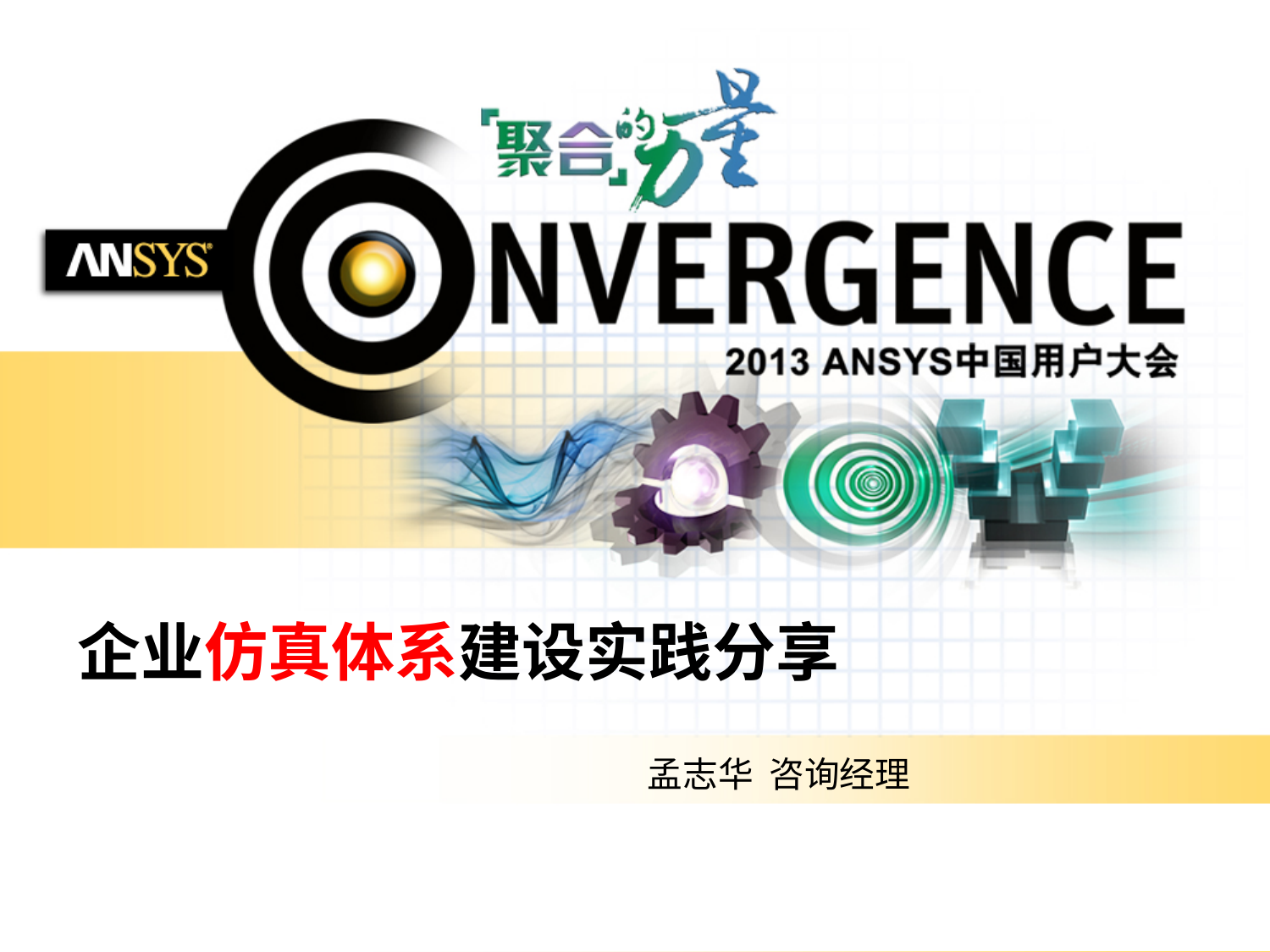

企业仿真体系建设实践分享
孟志华  咨询经理
北京福思营销顾问有限公司呈送